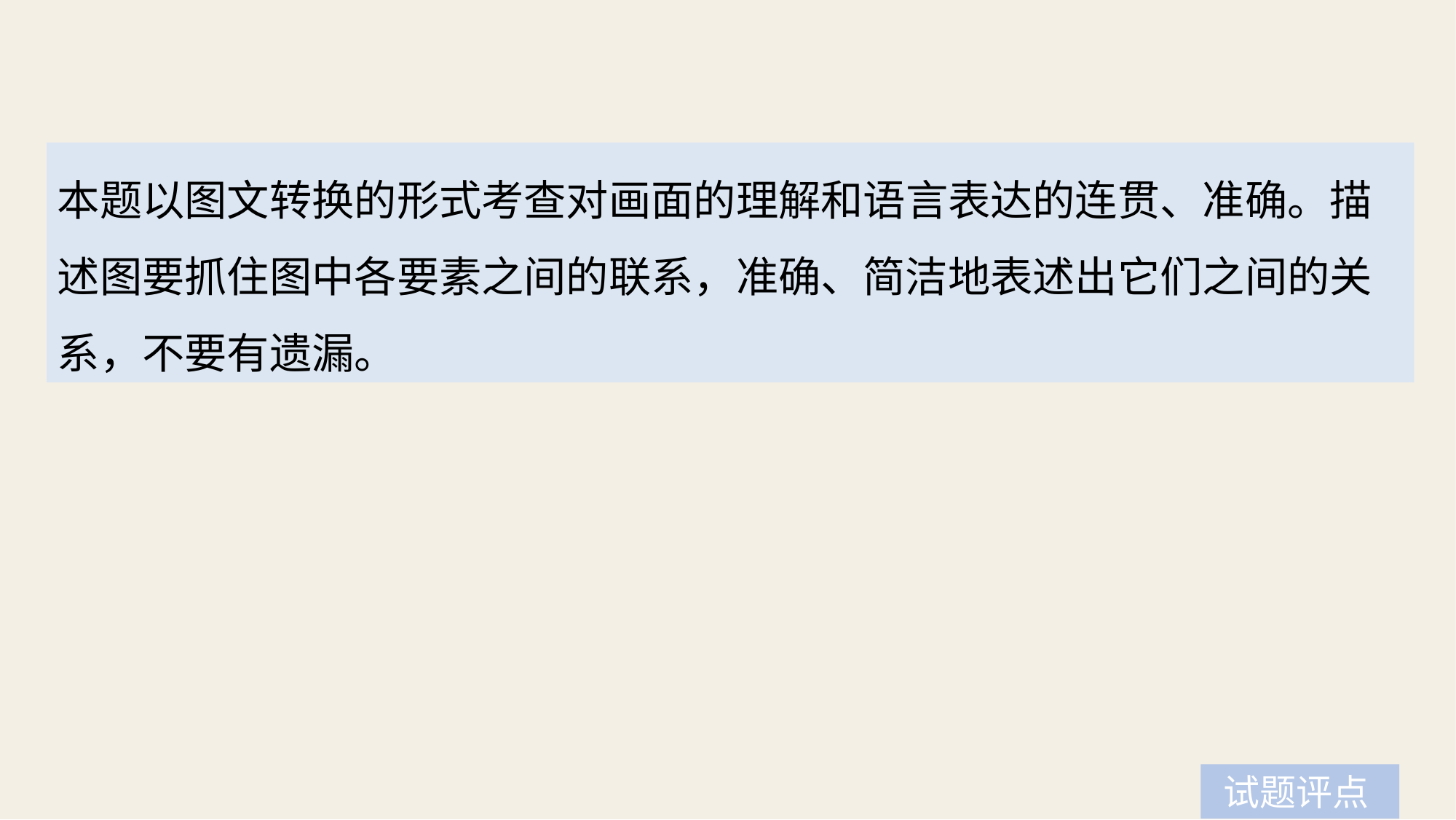

本题以图文转换的形式考查对画面的理解和语言表达的连贯、准确。描述图要抓住图中各要素之间的联系，准确、简洁地表述出它们之间的关系，不要有遗漏。
试题评点